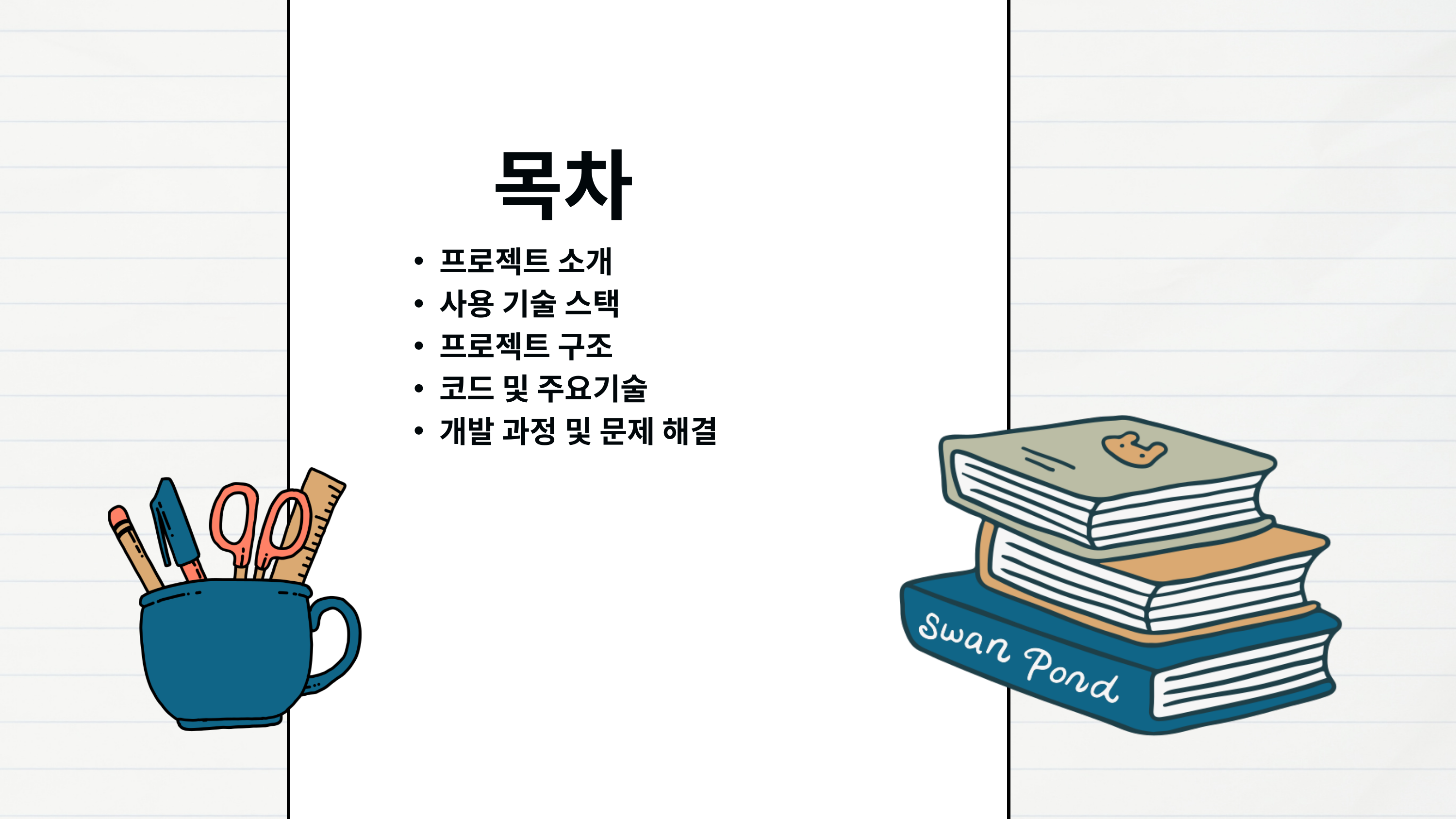

목차
프로젝트 소개
사용 기술 스택
프로젝트 구조
코드 및 주요기술
개발 과정 및 문제 해결